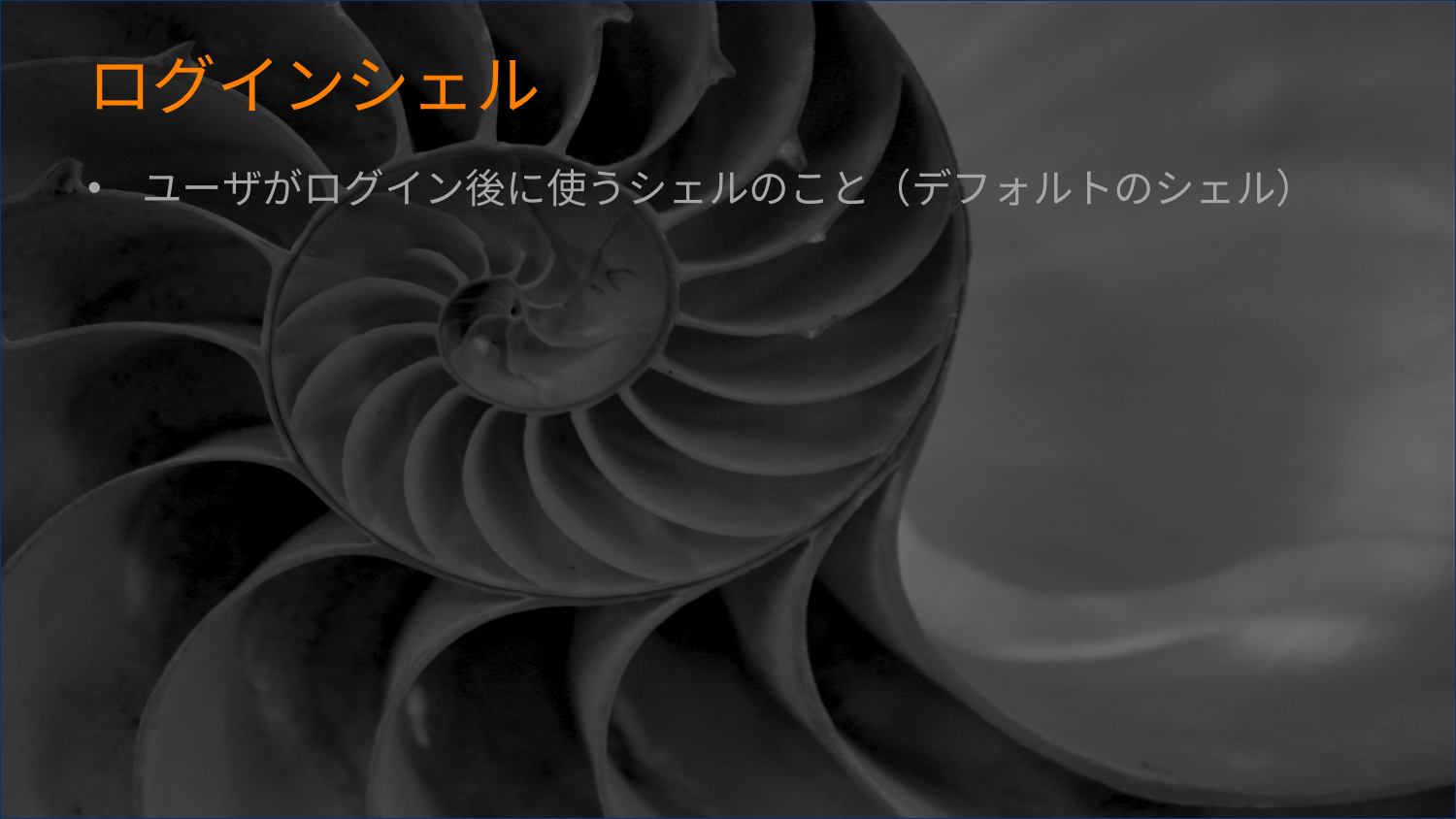

# ログインシェル
ユーザがログイン後に使うシェルのこと（デフォルトのシェル）